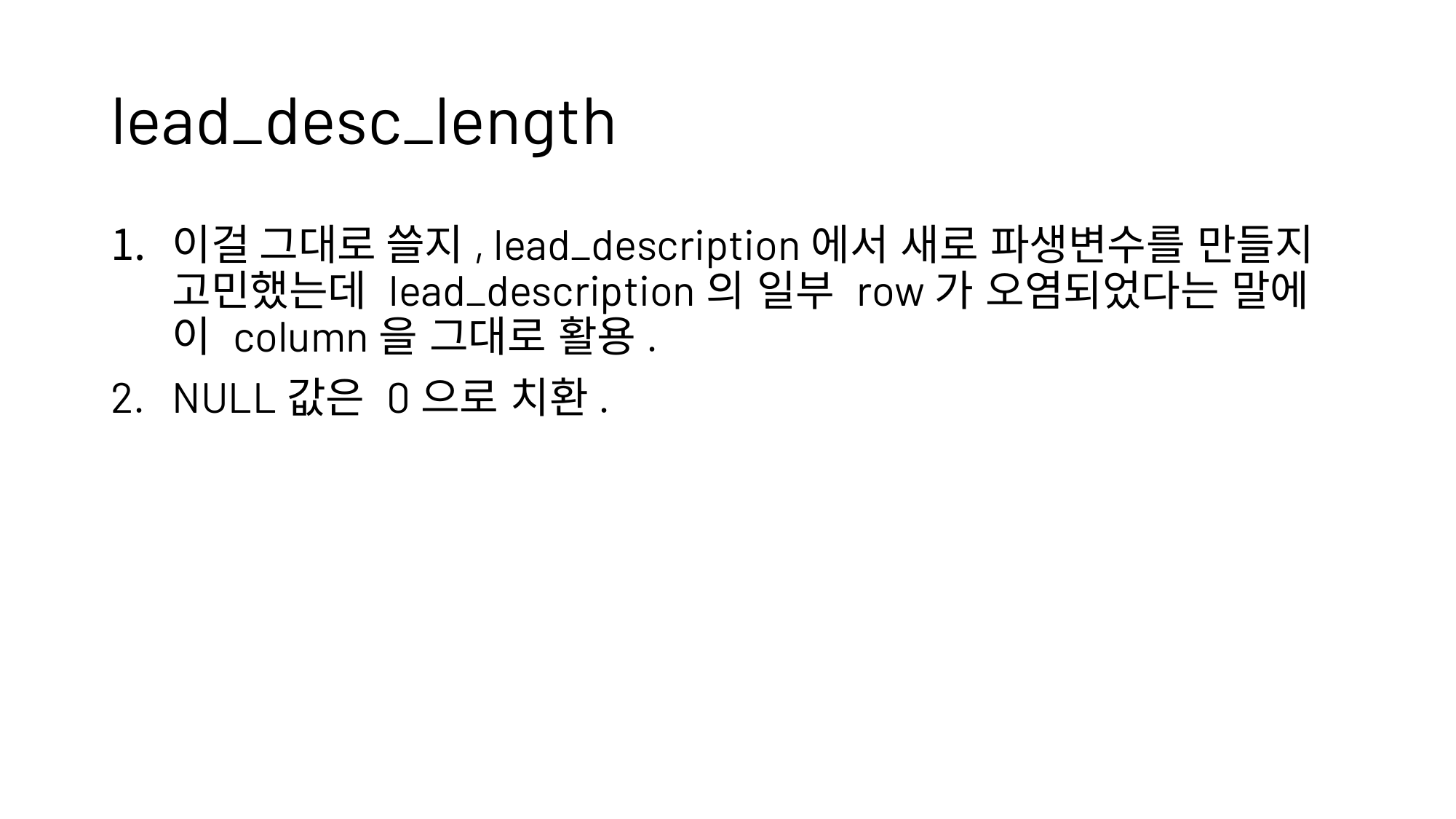

# lead_desc_length
이걸 그대로 쓸지, lead_description에서 새로 파생변수를 만들지 고민했는데 lead_description의 일부 row가 오염되었다는 말에 이 column을 그대로 활용.
NULL값은 0으로 치환.